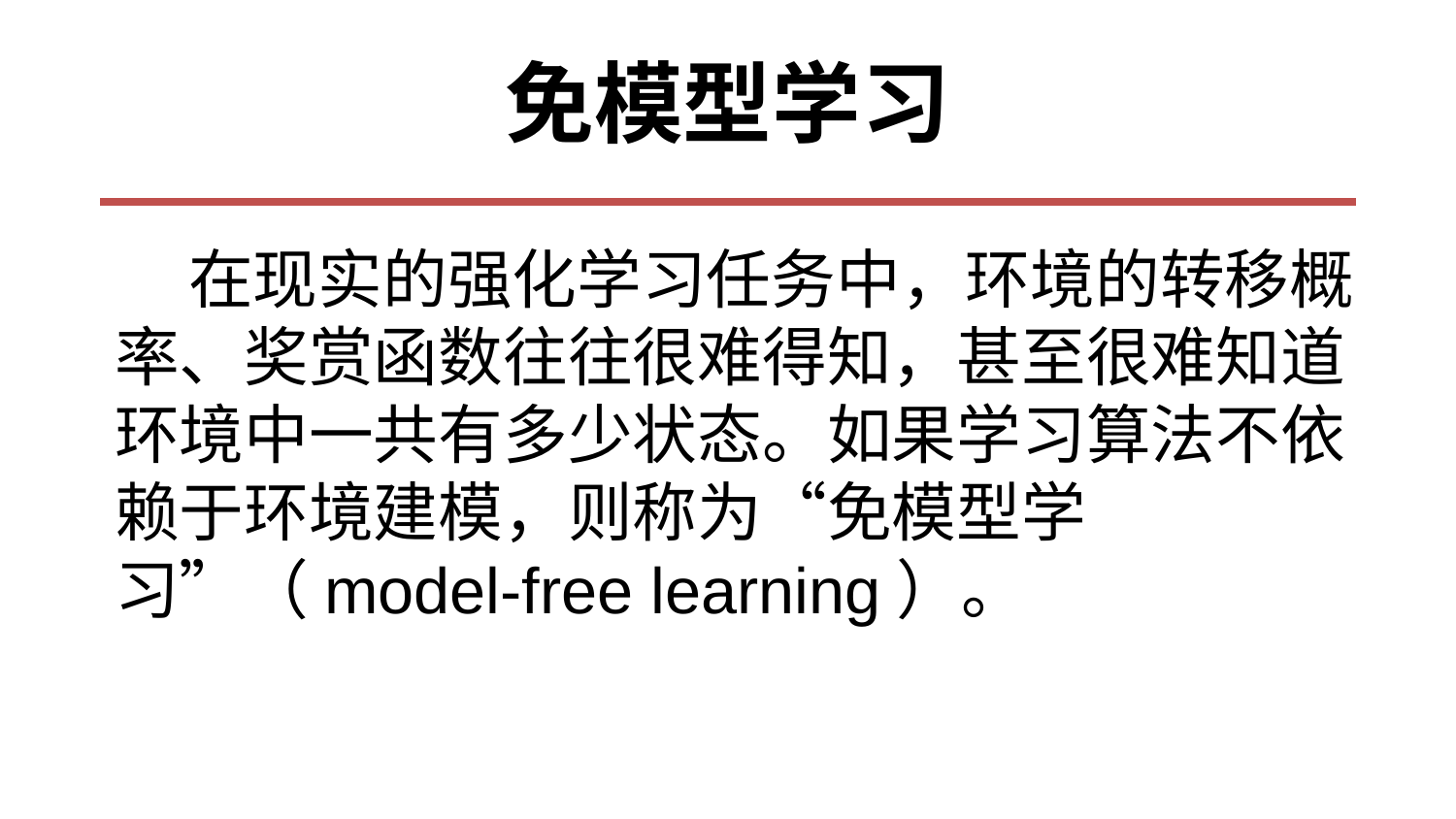

# 免模型学习
    在现实的强化学习任务中，环境的转移概率、奖赏函数往往很难得知，甚至很难知道环境中一共有多少状态。如果学习算法不依赖于环境建模，则称为“免模型学习”（model-free learning）。